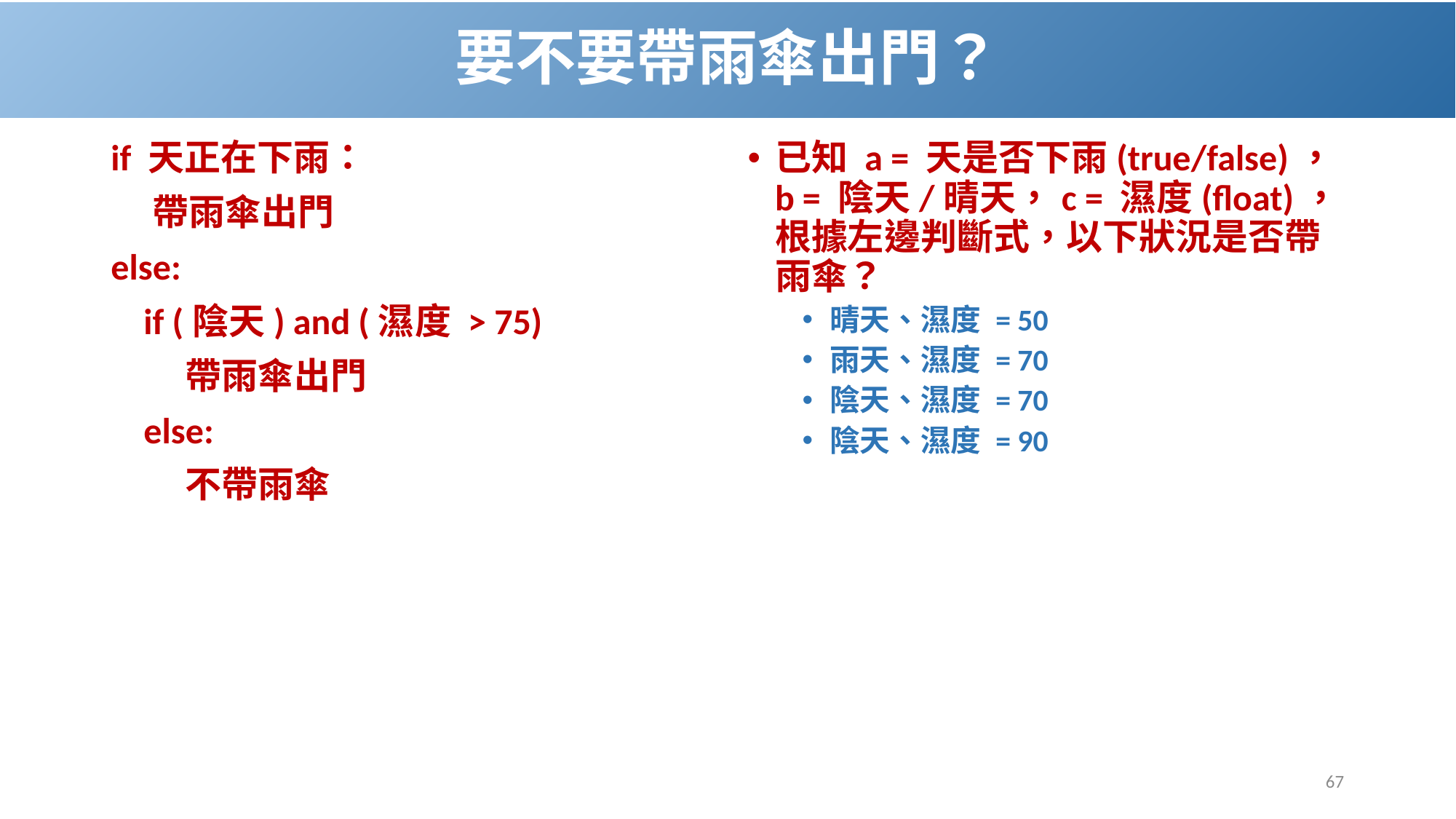

# 要不要帶雨傘出門？
if 天正在下雨：
    帶雨傘出門
else:
    if (陰天) and (濕度 > 75)
        帶雨傘出門
    else:
        不帶雨傘
已知 a = 天是否下雨(true/false)，b = 陰天/晴天，c = 濕度(float)，根據左邊判斷式，以下狀況是否帶雨傘？
晴天、濕度 = 50
雨天、濕度 = 70
陰天、濕度 = 70
陰天、濕度 = 90

67